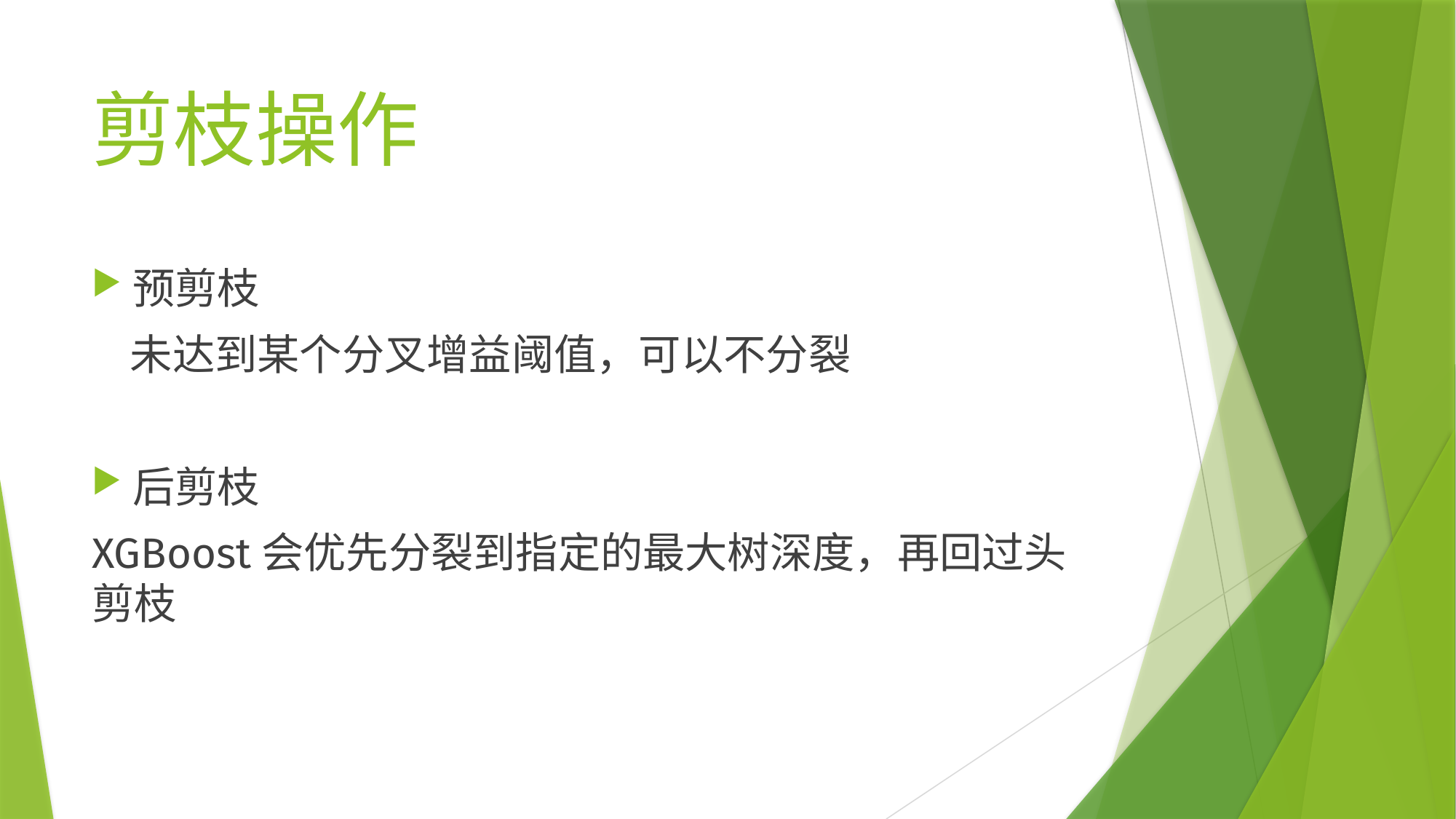

# 剪枝操作
预剪枝
   未达到某个分叉增益阈值，可以不分裂

后剪枝
XGBoost会优先分裂到指定的最大树深度，再回过头剪枝